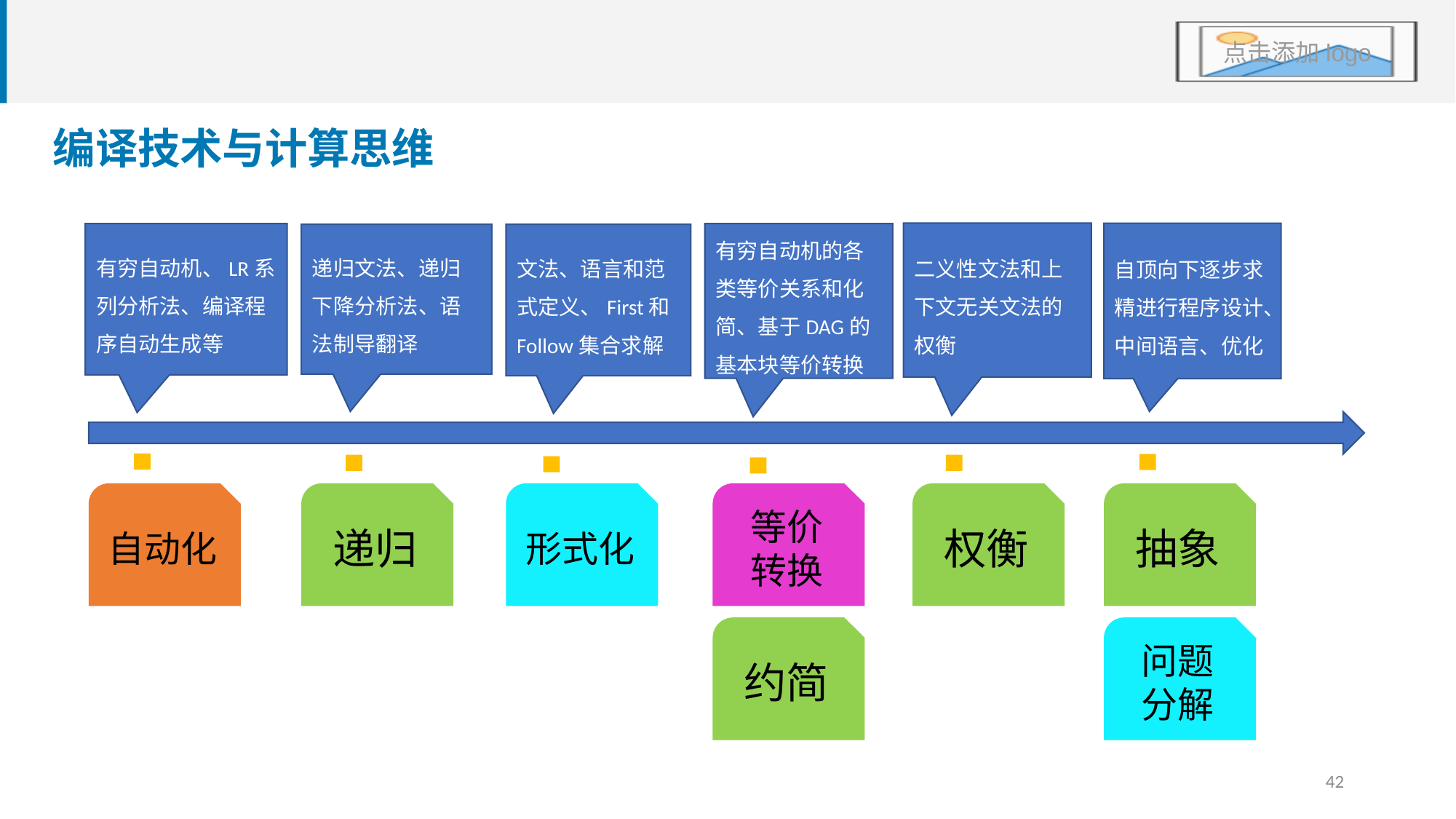

#

编译技术与计算思维
二义性文法和上下文无关文法的权衡
自顶向下逐步求精进行程序设计、中间语言、优化
有穷自动机、LR系列分析法、编译程序自动生成等
有穷自动机的各类等价关系和化简、基于DAG的基本块等价转换
递归文法、递归下降分析法、语法制导翻译
文法、语言和范式定义、First和Follow集合求解

自动化
递归
形式化
等价
转换
权衡
抽象
约简
问题
分解
42